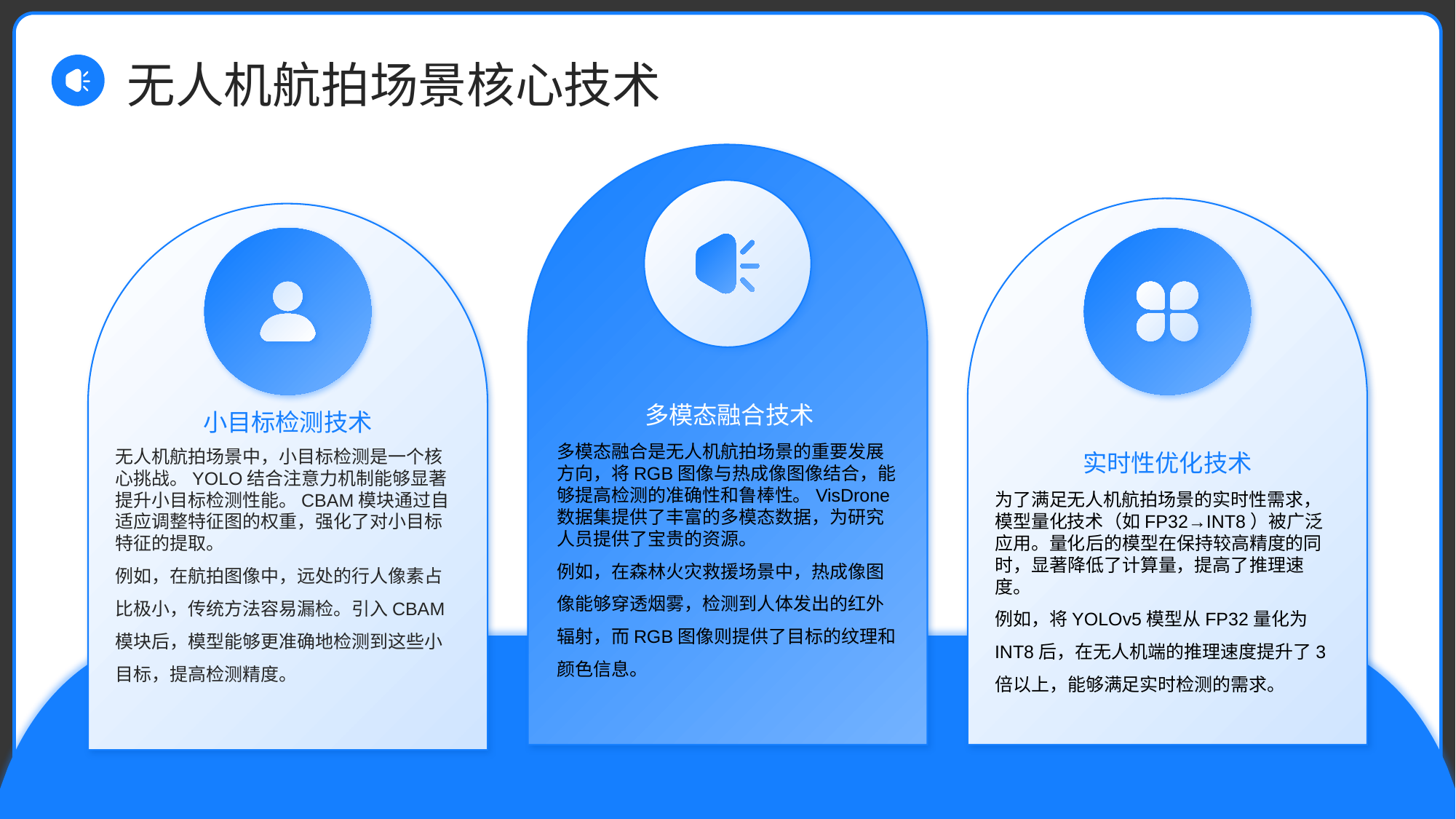

无人机航拍场景核心技术

多模态融合技术
小目标检测技术
实时性优化技术
多模态融合是无人机航拍场景的重要发展方向，将RGB图像与热成像图像结合，能够提高检测的准确性和鲁棒性。VisDrone数据集提供了丰富的多模态数据，为研究人员提供了宝贵的资源。
例如，在森林火灾救援场景中，热成像图像能够穿透烟雾，检测到人体发出的红外辐射，而RGB图像则提供了目标的纹理和颜色信息。
无人机航拍场景中，小目标检测是一个核心挑战。YOLO结合注意力机制能够显著提升小目标检测性能。CBAM模块通过自适应调整特征图的权重，强化了对小目标特征的提取。
例如，在航拍图像中，远处的行人像素占比极小，传统方法容易漏检。引入CBAM模块后，模型能够更准确地检测到这些小目标，提高检测精度。
为了满足无人机航拍场景的实时性需求，模型量化技术（如FP32→INT8）被广泛应用。量化后的模型在保持较高精度的同时，显著降低了计算量，提高了推理速度。
例如，将YOLOv5模型从FP32量化为INT8后，在无人机端的推理速度提升了3倍以上，能够满足实时检测的需求。